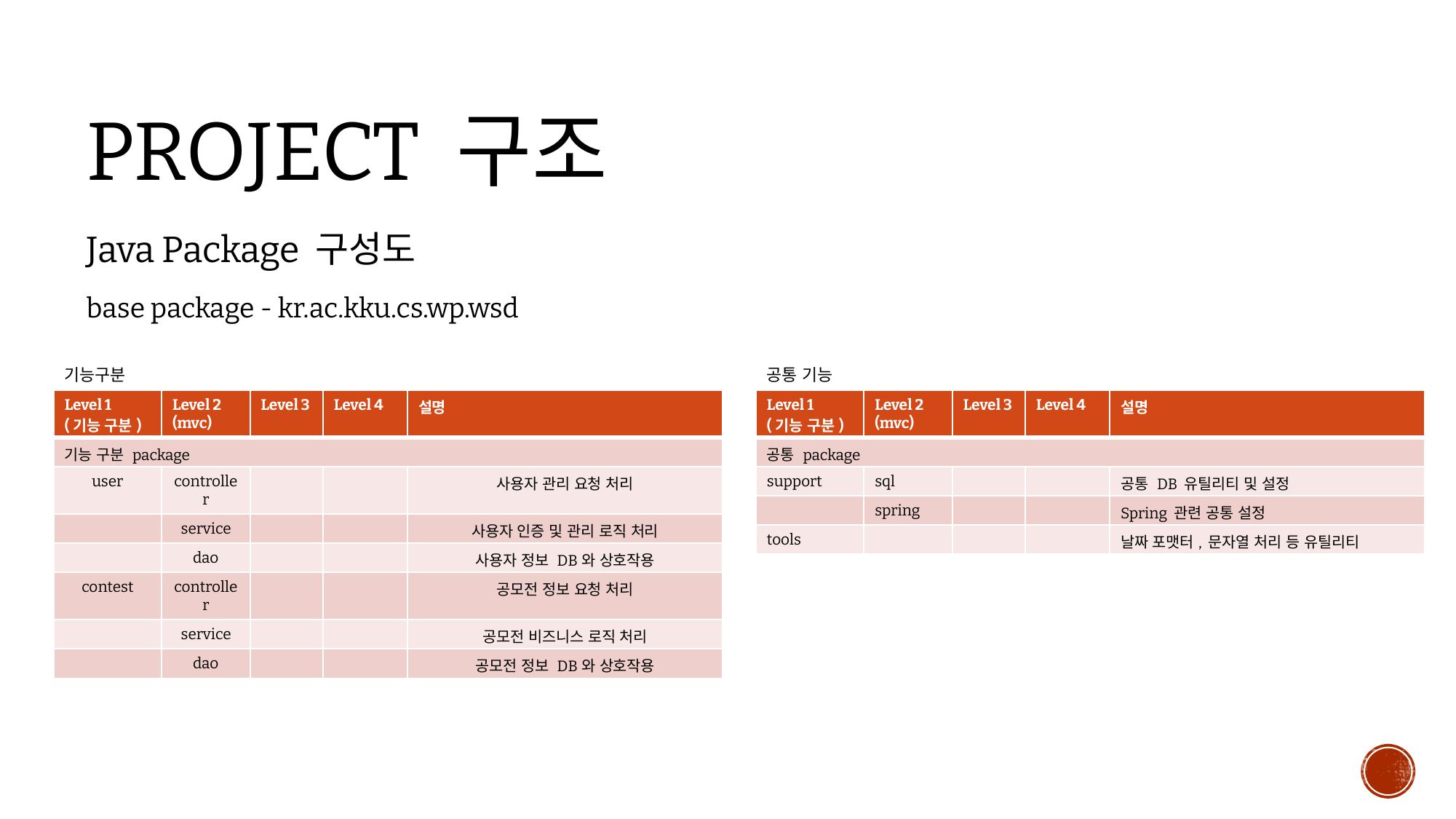

Project 구조
Java Package 구성도
base package - kr.ac.kku.cs.wp.wsd
기능구분
공통 기능
| Level 1 (기능 구분) | Level 2 (mvc) | Level 3 | Level 4 | 설명 |
| --- | --- | --- | --- | --- |
| 기능 구분 package | sql |  |  |  |
| user | controller |  |  | 사용자 관리 요청 처리 |
|  | service |  |  | 사용자 인증 및 관리 로직 처리 |
|  | dao |  |  | 사용자 정보 DB와 상호작용 |
| contest | controller |  |  | 공모전 정보 요청 처리 |
|  | service |  |  | 공모전 비즈니스 로직 처리 |
|  | dao |  |  | 공모전 정보 DB와 상호작용 |
| Level 1 (기능 구분) | Level 2 (mvc) | Level 3 | Level 4 | 설명 |
| --- | --- | --- | --- | --- |
| 공통 package | sql |  |  |  |
| support | sql |  |  | 공통 DB 유틸리티 및 설정 |
|  | spring |  |  | Spring 관련 공통 설정 |
| tools |  |  |  | 날짜 포맷터, 문자열 처리 등 유틸리티 |